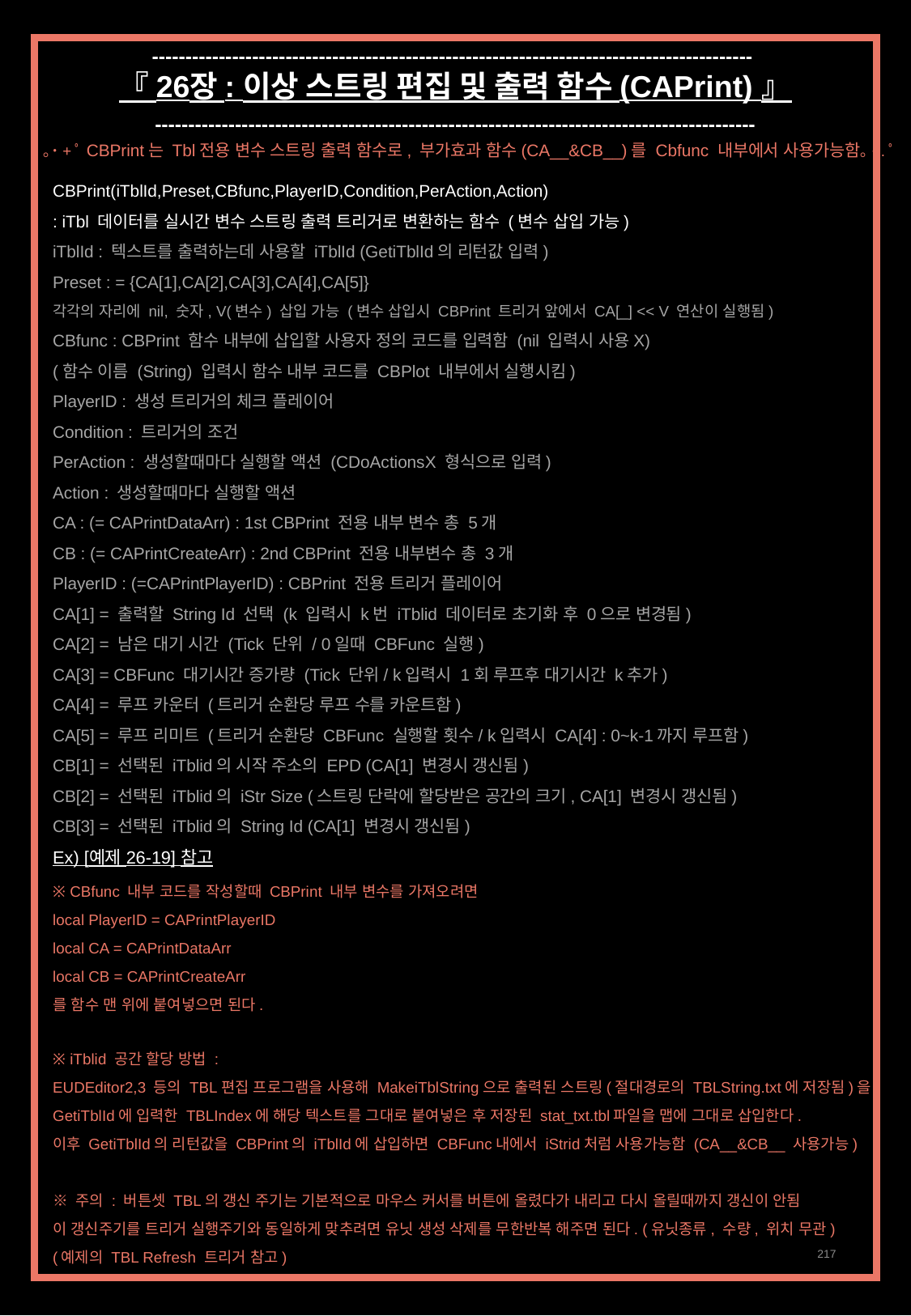

------------------------------------------------------------------------------------------
『 26장 : 이상 스트링 편집 및 출력 함수 (CAPrint) 』
------------------------------------------------------------------------------------------

｡˙+ﾟCBPrint는 Tbl전용 변수 스트링 출력 함수로, 부가효과 함수(CA__&CB__)를 Cbfunc 내부에서 사용가능함｡+.ﾟ
CBPrint(iTblId,Preset,CBfunc,PlayerID,Condition,PerAction,Action)
: iTbl 데이터를 실시간 변수 스트링 출력 트리거로 변환하는 함수 (변수 삽입 가능)
iTblId : 텍스트를 출력하는데 사용할 iTblId (GetiTblId의 리턴값 입력)
Preset : = {CA[1],CA[2],CA[3],CA[4],CA[5]}
각각의 자리에 nil, 숫자, V(변수) 삽입 가능 (변수 삽입시 CBPrint 트리거 앞에서 CA[_] << V 연산이 실행됨)
CBfunc : CBPrint 함수 내부에 삽입할 사용자 정의 코드를 입력함 (nil 입력시 사용X)
(함수 이름 (String) 입력시 함수 내부 코드를 CBPlot 내부에서 실행시킴)
PlayerID : 생성 트리거의 체크 플레이어
Condition : 트리거의 조건
PerAction : 생성할때마다 실행할 액션 (CDoActionsX 형식으로 입력)
Action : 생성할때마다 실행할 액션
CA : (= CAPrintDataArr) : 1st CBPrint 전용 내부 변수 총 5개
CB : (= CAPrintCreateArr) : 2nd CBPrint 전용 내부변수 총 3개
PlayerID : (=CAPrintPlayerID) : CBPrint 전용 트리거 플레이어
CA[1] = 출력할 String Id 선택 (k 입력시 k번 iTblid 데이터로 초기화 후 0으로 변경됨)
CA[2] = 남은 대기 시간 (Tick 단위 / 0일때 CBFunc 실행)
CA[3] = CBFunc 대기시간 증가량 (Tick 단위/ k입력시 1회 루프후 대기시간 k추가)
CA[4] = 루프 카운터 (트리거 순환당 루프 수를 카운트함)
CA[5] = 루프 리미트 (트리거 순환당 CBFunc 실행할 횟수/ k입력시 CA[4] : 0~k-1까지 루프함)
CB[1] = 선택된 iTblid의 시작 주소의 EPD (CA[1] 변경시 갱신됨)
CB[2] = 선택된 iTblid의 iStr Size (스트링 단락에 할당받은 공간의 크기, CA[1] 변경시 갱신됨)
CB[3] = 선택된 iTblid의 String Id (CA[1] 변경시 갱신됨)
Ex) [예제 26-19] 참고
※ CBfunc 내부 코드를 작성할때 CBPrint 내부 변수를 가져오려면
local PlayerID = CAPrintPlayerID
local CA = CAPrintDataArr
local CB = CAPrintCreateArr
를 함수 맨 위에 붙여넣으면 된다.

※ iTblid 공간 할당 방법 :
EUDEditor2,3 등의 TBL편집 프로그램을 사용해 MakeiTblString으로 출력된 스트링(절대경로의 TBLString.txt에 저장됨)을
GetiTblId에 입력한 TBLIndex에 해당 텍스트를 그대로 붙여넣은 후 저장된 stat_txt.tbl파일을 맵에 그대로 삽입한다.
이후 GetiTblId의 리턴값을 CBPrint의 iTblId에 삽입하면 CBFunc내에서 iStrid처럼 사용가능함 (CA__&CB__ 사용가능)

※ 주의 : 버튼셋 TBL의 갱신 주기는 기본적으로 마우스 커서를 버튼에 올렸다가 내리고 다시 올릴때까지 갱신이 안됨
이 갱신주기를 트리거 실행주기와 동일하게 맞추려면 유닛 생성 삭제를 무한반복 해주면 된다. (유닛종류, 수량, 위치 무관)
(예제의 TBL Refresh 트리거 참고)
217